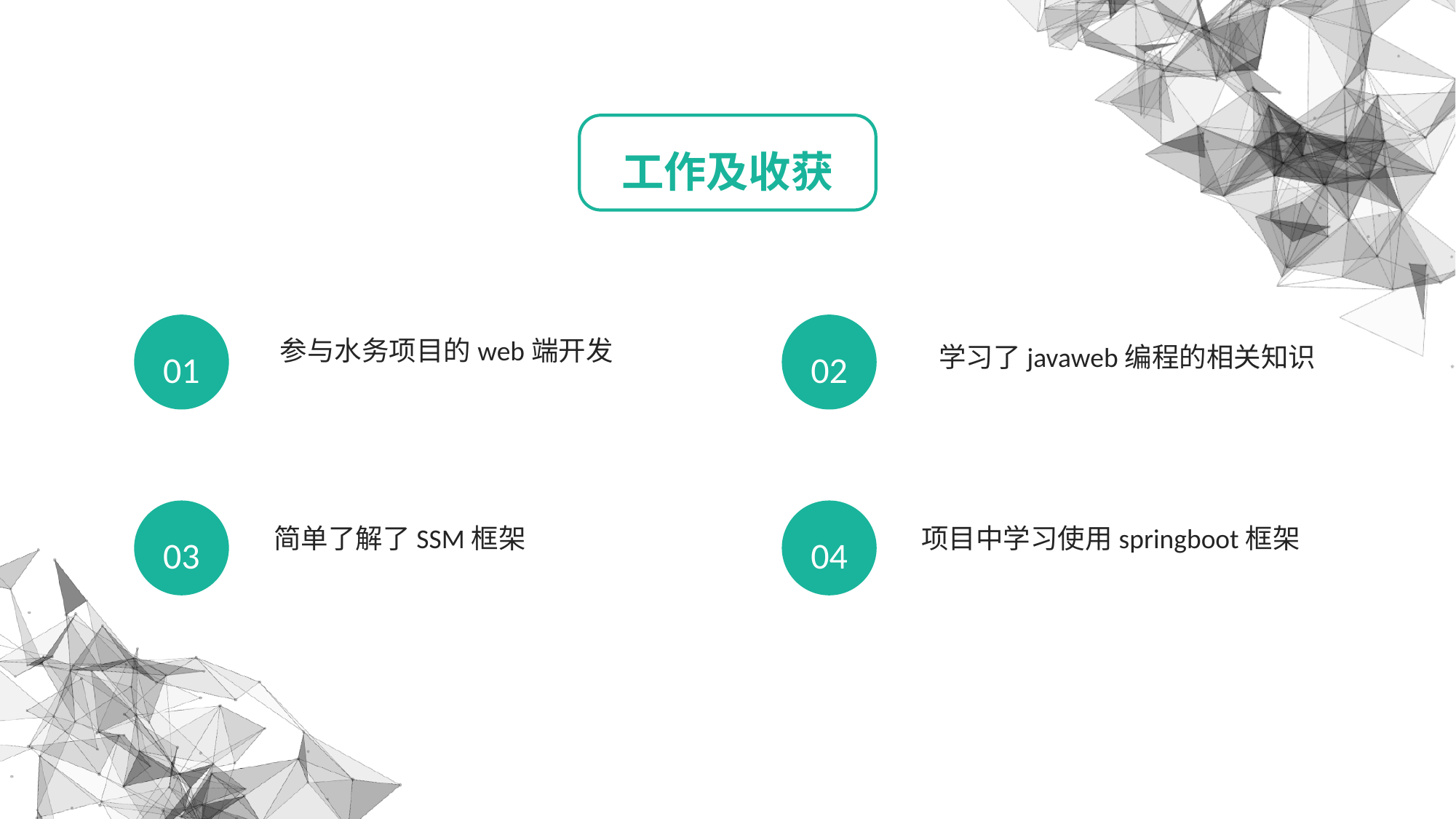

工作及收获
01
02
参与水务项目的web端开发
学习了javaweb编程的相关知识
03
04
简单了解了SSM框架
项目中学习使用springboot框架